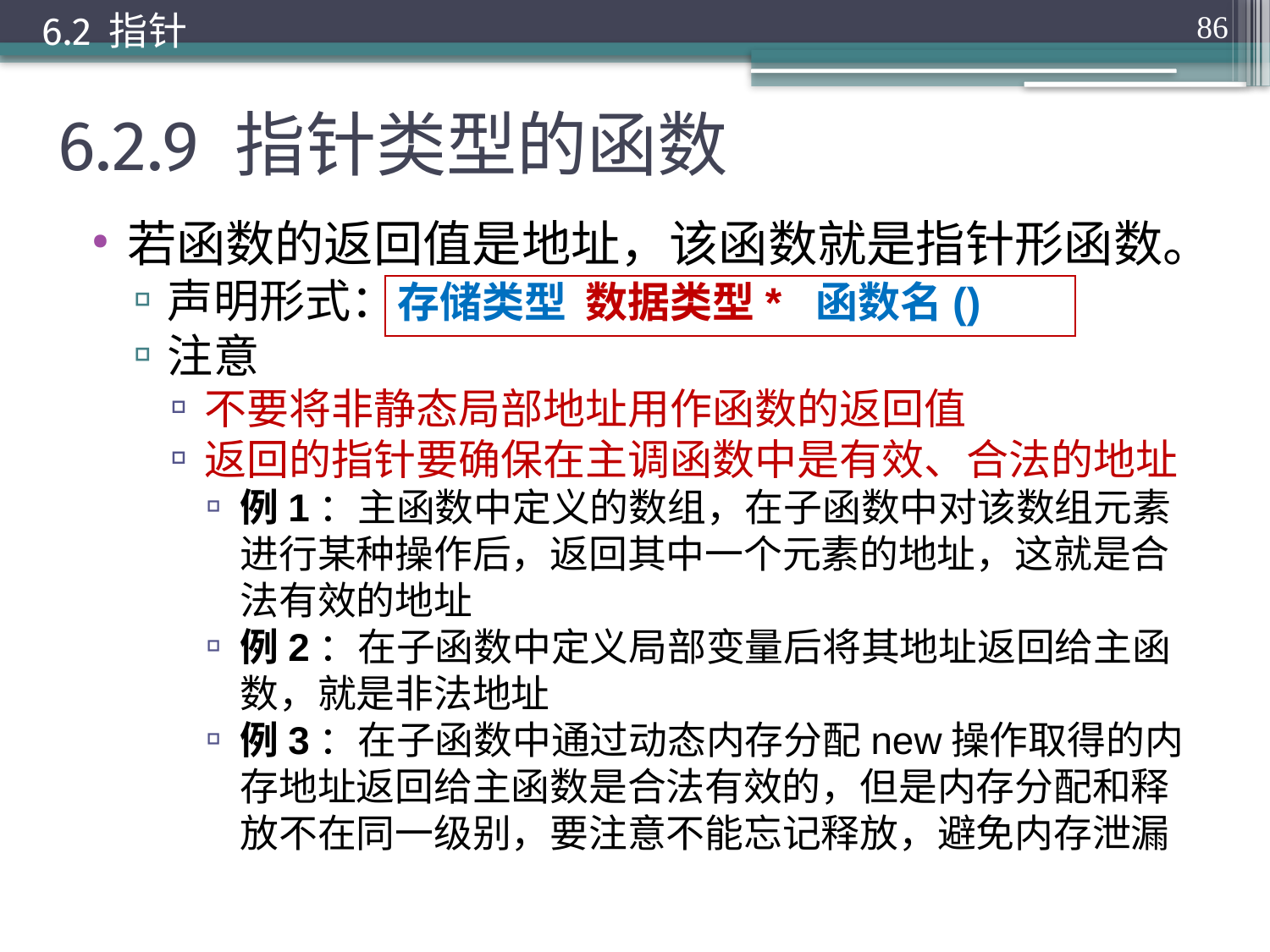

6.2 指针
86
# 6.2.9 指针类型的函数
若函数的返回值是地址，该函数就是指针形函数。
声明形式：存储类型  数据类型*  函数名()
注意
不要将非静态局部地址用作函数的返回值
返回的指针要确保在主调函数中是有效、合法的地址
例1：主函数中定义的数组，在子函数中对该数组元素进行某种操作后，返回其中一个元素的地址，这就是合法有效的地址
例2：在子函数中定义局部变量后将其地址返回给主函数，就是非法地址
例3：在子函数中通过动态内存分配new操作取得的内存地址返回给主函数是合法有效的，但是内存分配和释放不在同一级别，要注意不能忘记释放，避免内存泄漏